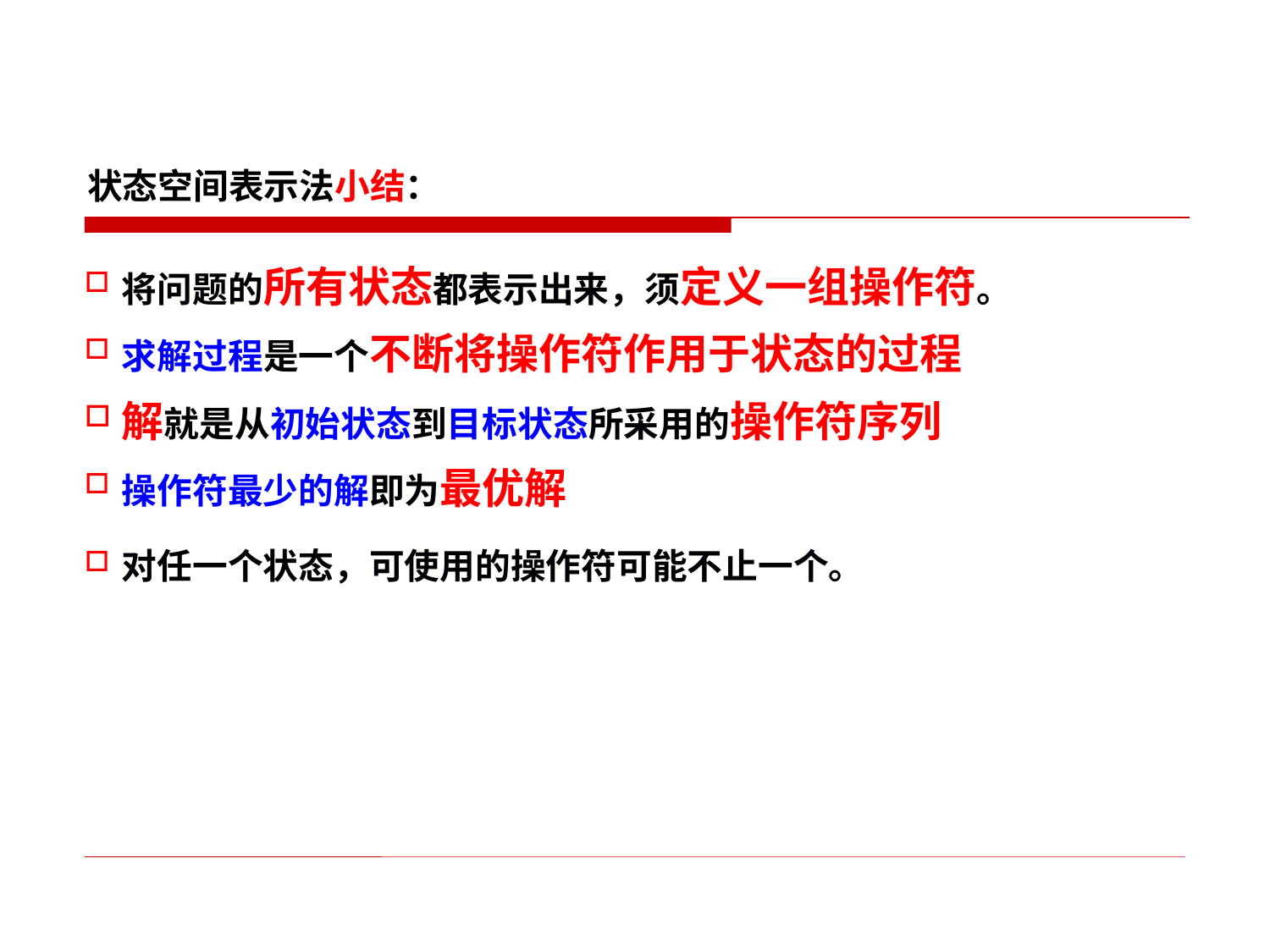

# 状态空间表示法小结：
将问题的所有状态都表示出来，须定义一组操作符。
求解过程是一个不断将操作符作用于状态的过程
解就是从初始状态到目标状态所采用的操作符序列
操作符最少的解即为最优解
对任一个状态，可使用的操作符可能不止一个。